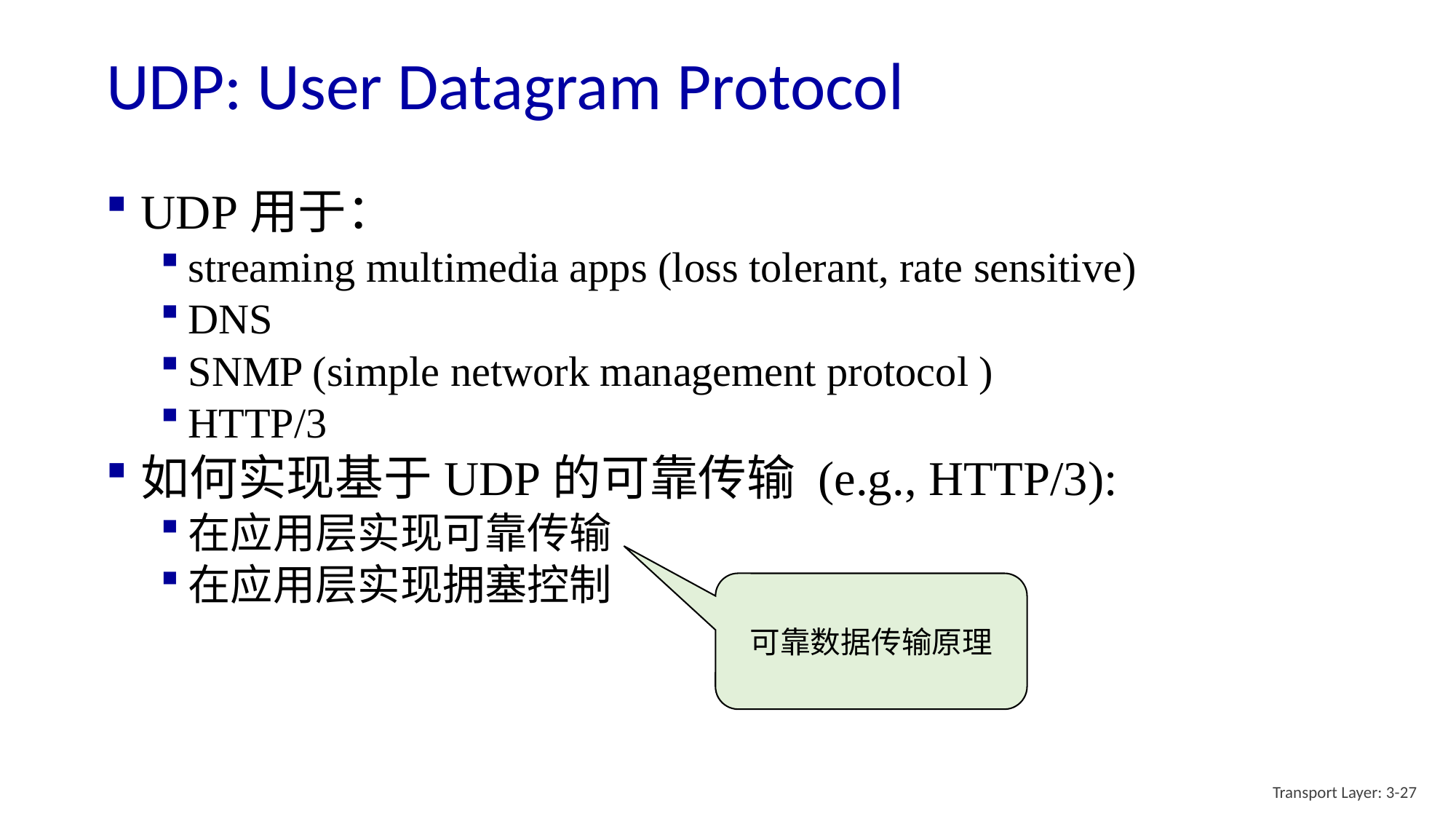

# UDP: User Datagram Protocol
UDP用于：
streaming multimedia apps (loss tolerant, rate sensitive)
DNS
SNMP (simple network management protocol )
HTTP/3
如何实现基于UDP的可靠传输 (e.g., HTTP/3):
在应用层实现可靠传输
在应用层实现拥塞控制
可靠数据传输原理
Transport Layer: 3-27